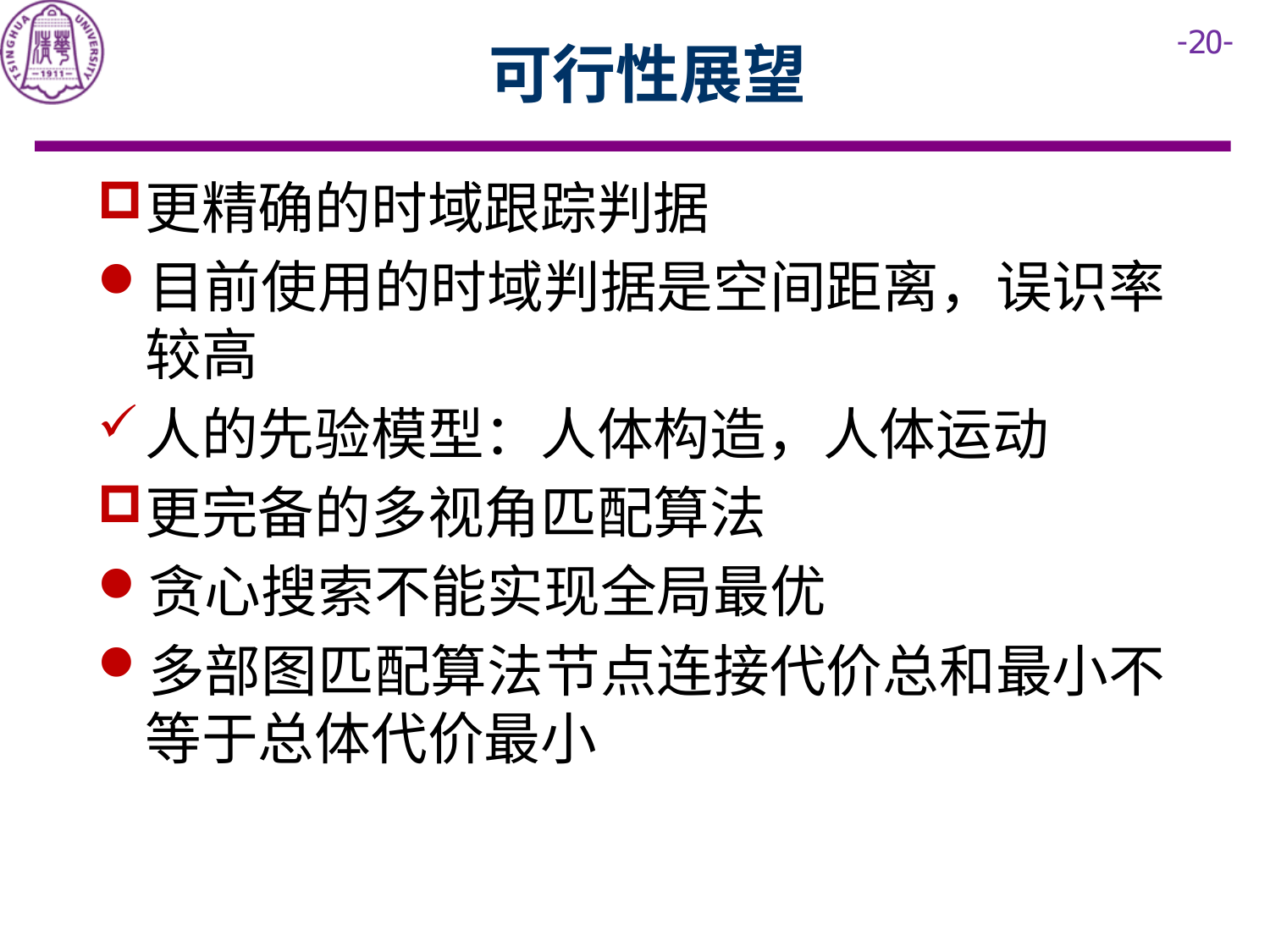

# 可行性展望
更精确的时域跟踪判据
目前使用的时域判据是空间距离，误识率较高
人的先验模型：人体构造，人体运动
更完备的多视角匹配算法
贪心搜索不能实现全局最优
多部图匹配算法节点连接代价总和最小不等于总体代价最小